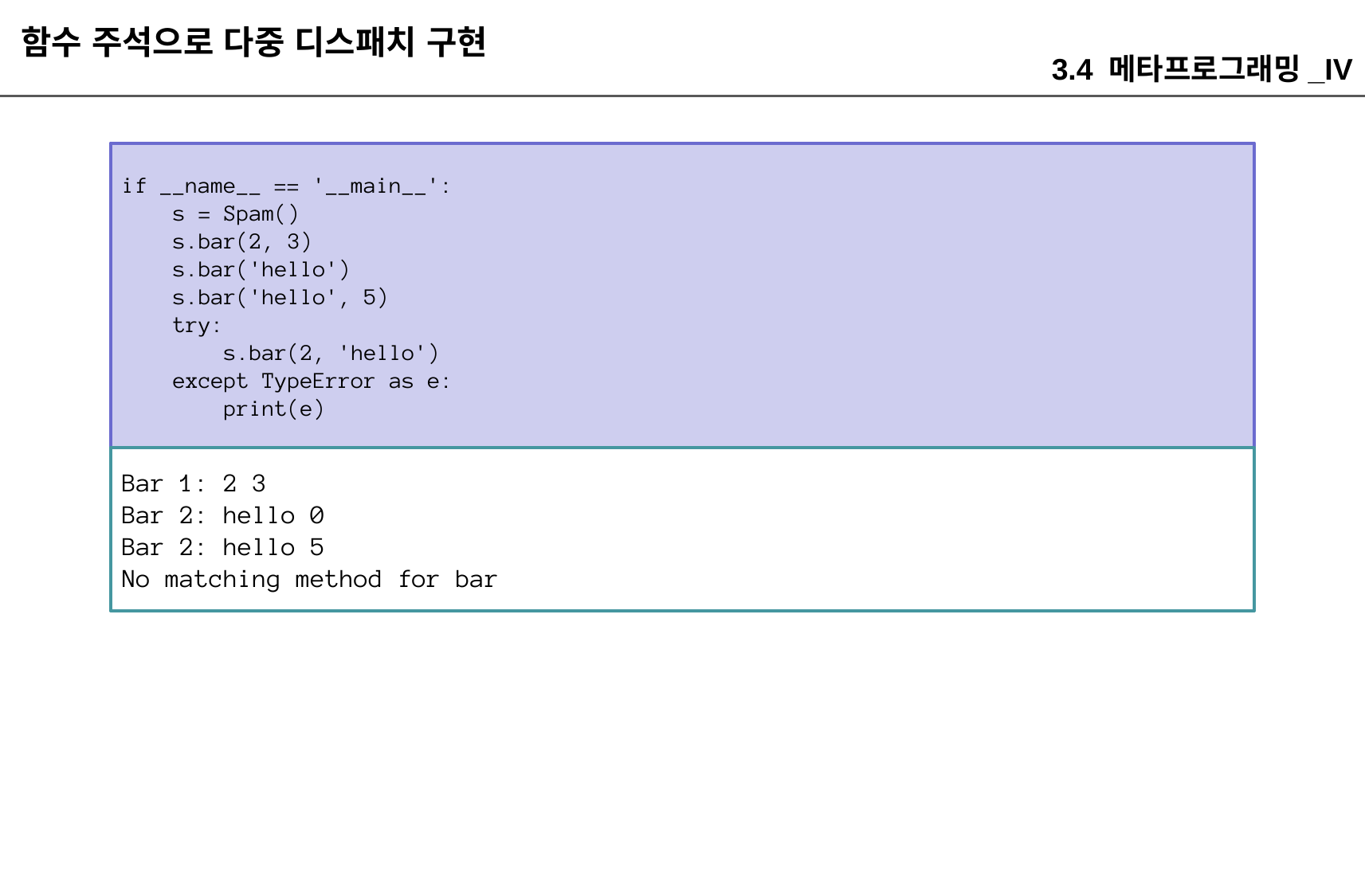

함수 주석으로 다중 디스패치 구현
3.4 메타프로그래밍_IV
if __name__ == '__main__':
    s = Spam()
    s.bar(2, 3)
    s.bar('hello')
    s.bar('hello', 5)
    try:
        s.bar(2, 'hello')
    except TypeError as e:
        print(e)
Bar 1: 2 3
Bar 2: hello 0
Bar 2: hello 5
No matching method for bar